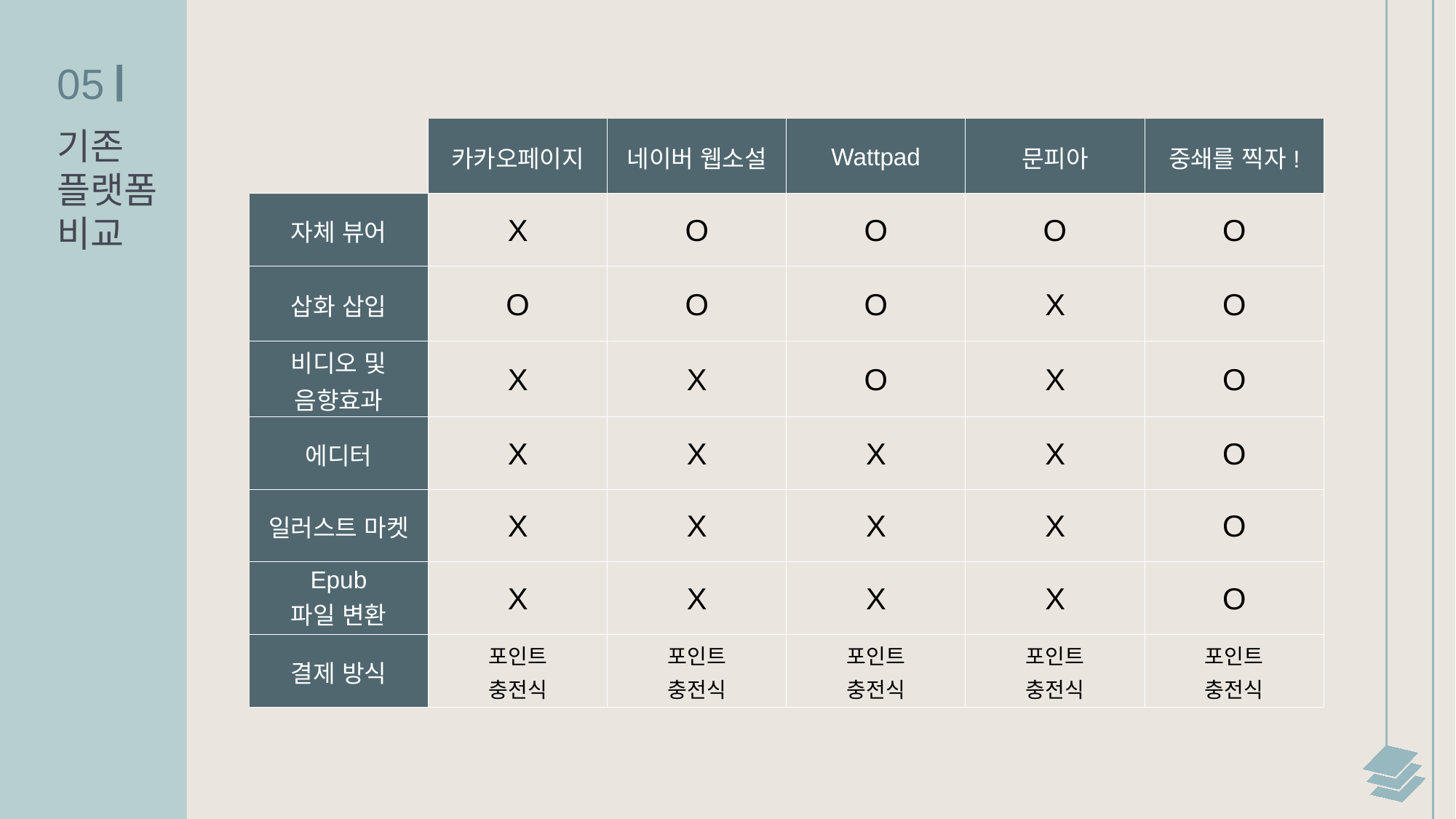

05

기존
플랫폼
비교
|  | 카카오페이지 | 네이버 웹소설 | Wattpad | 문피아 | 중쇄를 찍자! |
| --- | --- | --- | --- | --- | --- |
| 자체 뷰어 | X | O | O | O | O |
| 삽화 삽입 | O | O | O | X | O |
| 비디오 및 음향효과 | X | X | O | X | O |
| 에디터 | X | X | X | X | O |
| 일러스트 마켓 | X | X | X | X | O |
| Epub 파일 변환 | X | X | X | X | O |
| 결제 방식 | 포인트 충전식 | 포인트 충전식 | 포인트 충전식 | 포인트 충전식 | 포인트 충전식 |